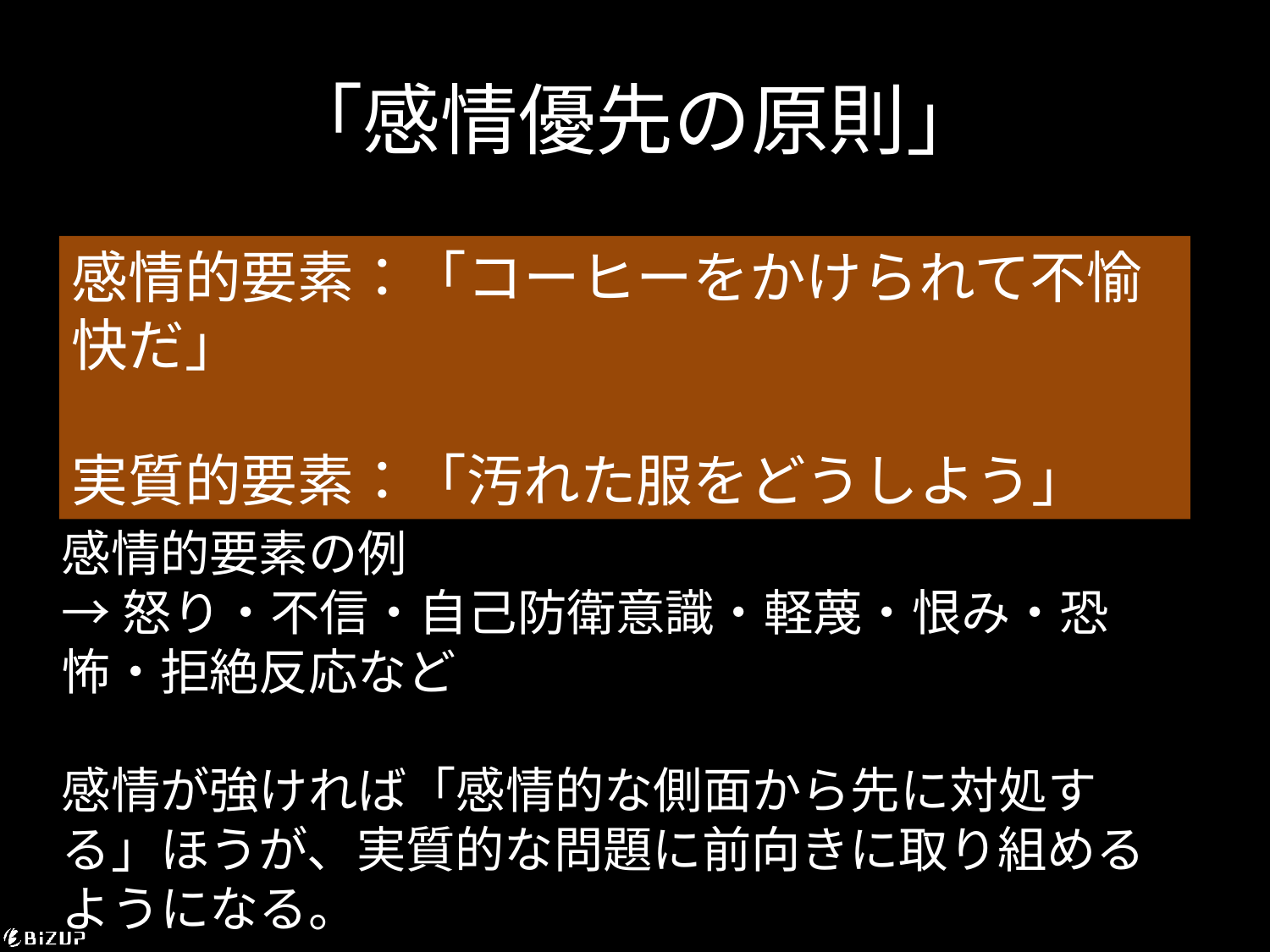

# 「感情優先の原則」
感情的要素：「コーヒーをかけられて不愉快だ」

実質的要素：「汚れた服をどうしよう」
感情的要素の例
→怒り・不信・自己防衛意識・軽蔑・恨み・恐怖・拒絶反応など

感情が強ければ「感情的な側面から先に対処する」ほうが、実質的な問題に前向きに取り組めるようになる。